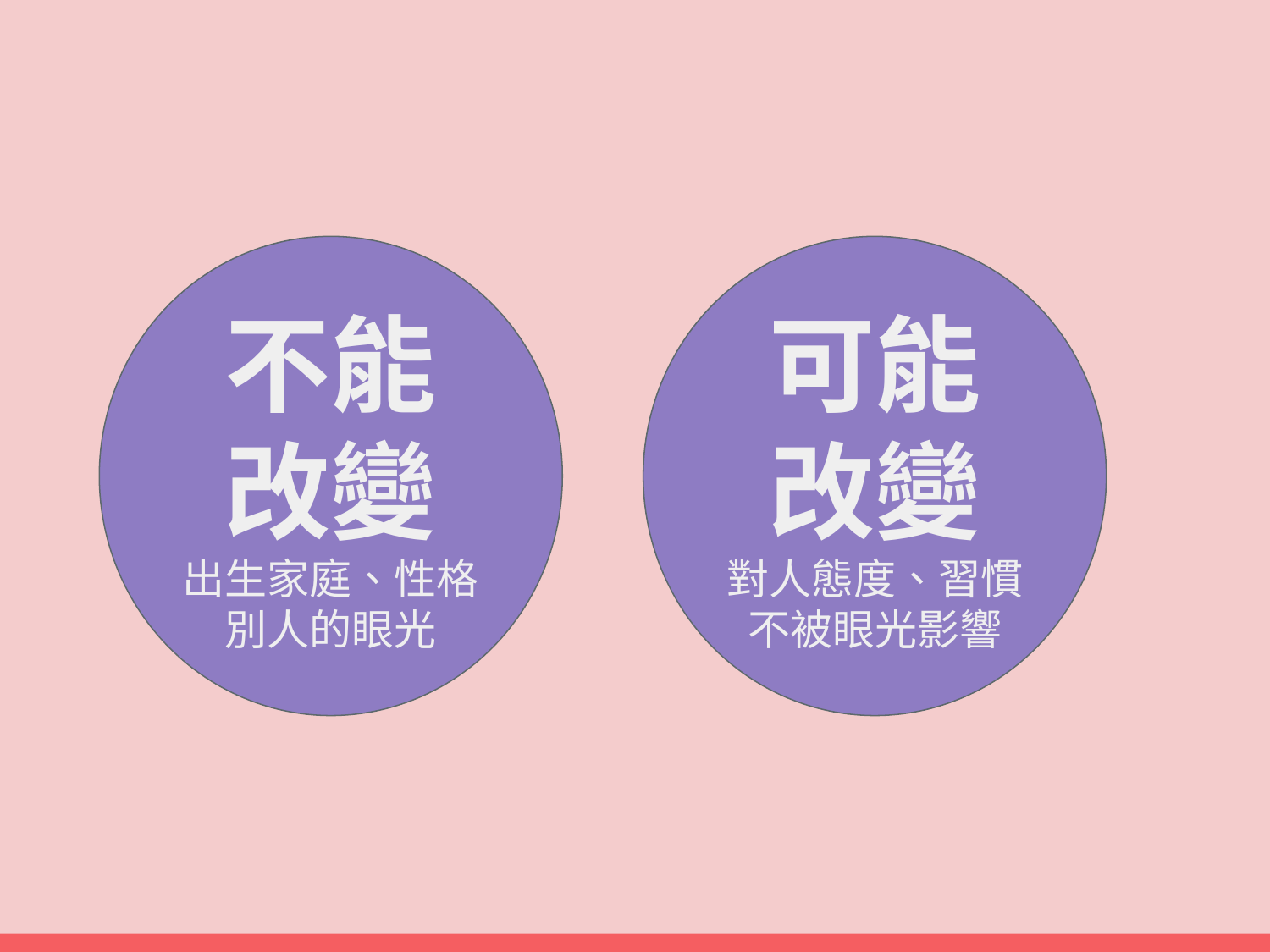

不能
改變
出生家庭、性格
別人的眼光
可能
改變
對人態度、習慣
不被眼光影響